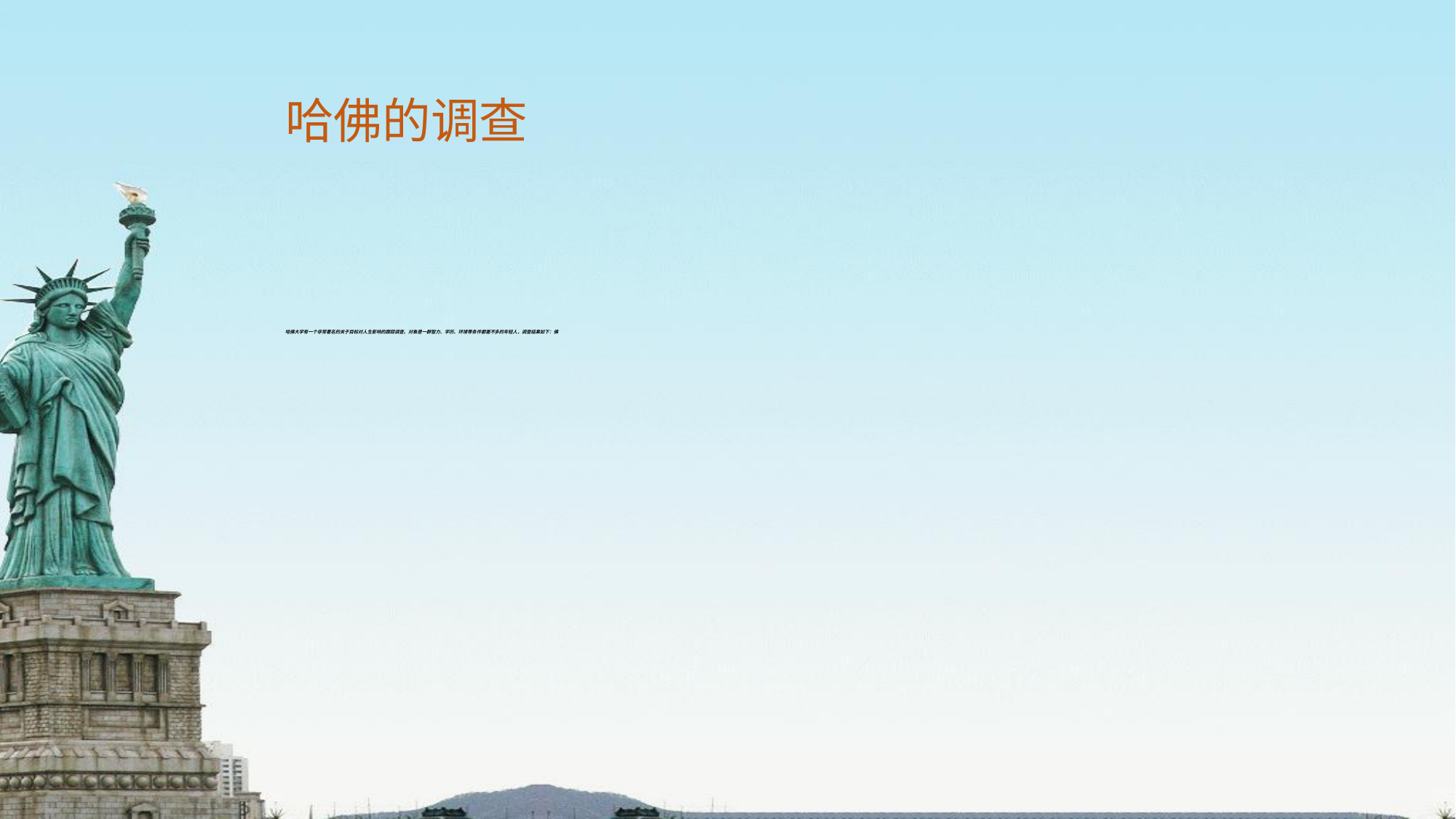

# 哈佛的调查
哈佛大学有一个非常著名的关于目标对人生影响的跟踪调查。对象是一群智力、学历、环境等条件都差不多的年轻人，调查结果如下：佛